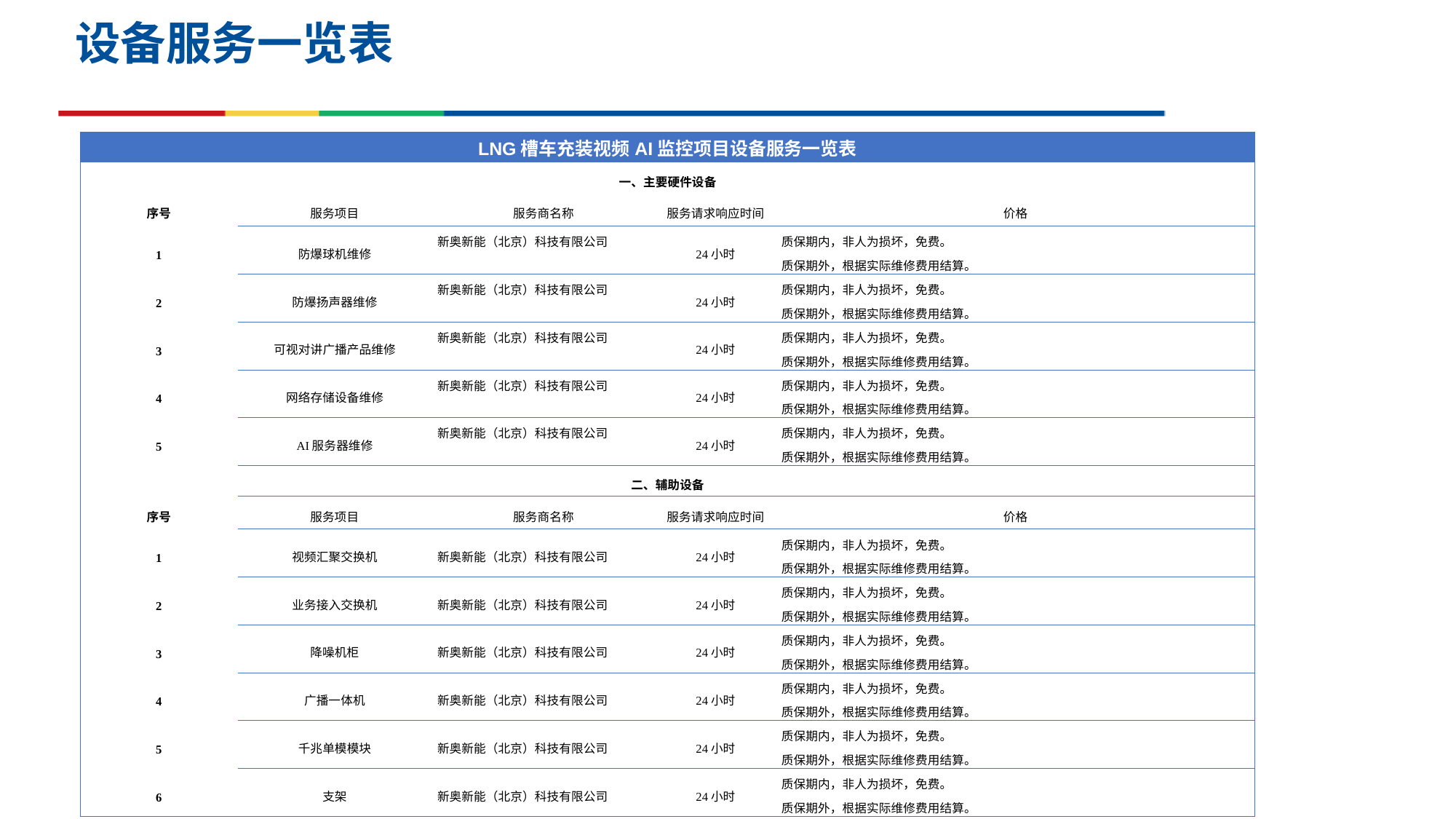

# 设备服务一览表
| LNG槽车充装视频AI监控项目设备服务一览表 |  |  |  |  |
| --- | --- | --- | --- | --- |
| 一、主要硬件设备 |  |  |  |  |
| 序号 | 服务项目 | 服务商名称 | 服务请求响应时间 | 价格 |
| 1 | 防爆球机维修 | 新奥新能（北京）科技有限公司 | 24小时 | 质保期内，非人为损坏，免费。 质保期外，根据实际维修费用结算。 |
| 2 | 防爆扬声器维修 | 新奥新能（北京）科技有限公司 | 24小时 | 质保期内，非人为损坏，免费。 质保期外，根据实际维修费用结算。 |
| 3 | 可视对讲广播产品维修 | 新奥新能（北京）科技有限公司 | 24小时 | 质保期内，非人为损坏，免费。 质保期外，根据实际维修费用结算。 |
| 4 | 网络存储设备维修 | 新奥新能（北京）科技有限公司 | 24小时 | 质保期内，非人为损坏，免费。 质保期外，根据实际维修费用结算。 |
| 5 | AI服务器维修 | 新奥新能（北京）科技有限公司 | 24小时 | 质保期内，非人为损坏，免费。 质保期外，根据实际维修费用结算。 |
| 二、辅助设备 |  |  |  |  |
| 序号 | 服务项目 | 服务商名称 | 服务请求响应时间 | 价格 |
| 1 | 视频汇聚交换机 | 新奥新能（北京）科技有限公司 | 24小时 | 质保期内，非人为损坏，免费。 质保期外，根据实际维修费用结算。 |
| 2 | 业务接入交换机 | 新奥新能（北京）科技有限公司 | 24小时 | 质保期内，非人为损坏，免费。 质保期外，根据实际维修费用结算。 |
| 3 | 降噪机柜 | 新奥新能（北京）科技有限公司 | 24小时 | 质保期内，非人为损坏，免费。 质保期外，根据实际维修费用结算。 |
| 4 | 广播一体机 | 新奥新能（北京）科技有限公司 | 24小时 | 质保期内，非人为损坏，免费。 质保期外，根据实际维修费用结算。 |
| 5 | 千兆单模模块 | 新奥新能（北京）科技有限公司 | 24小时 | 质保期内，非人为损坏，免费。 质保期外，根据实际维修费用结算。 |
| 6 | 支架 | 新奥新能（北京）科技有限公司 | 24小时 | 质保期内，非人为损坏，免费。 质保期外，根据实际维修费用结算。 |
17